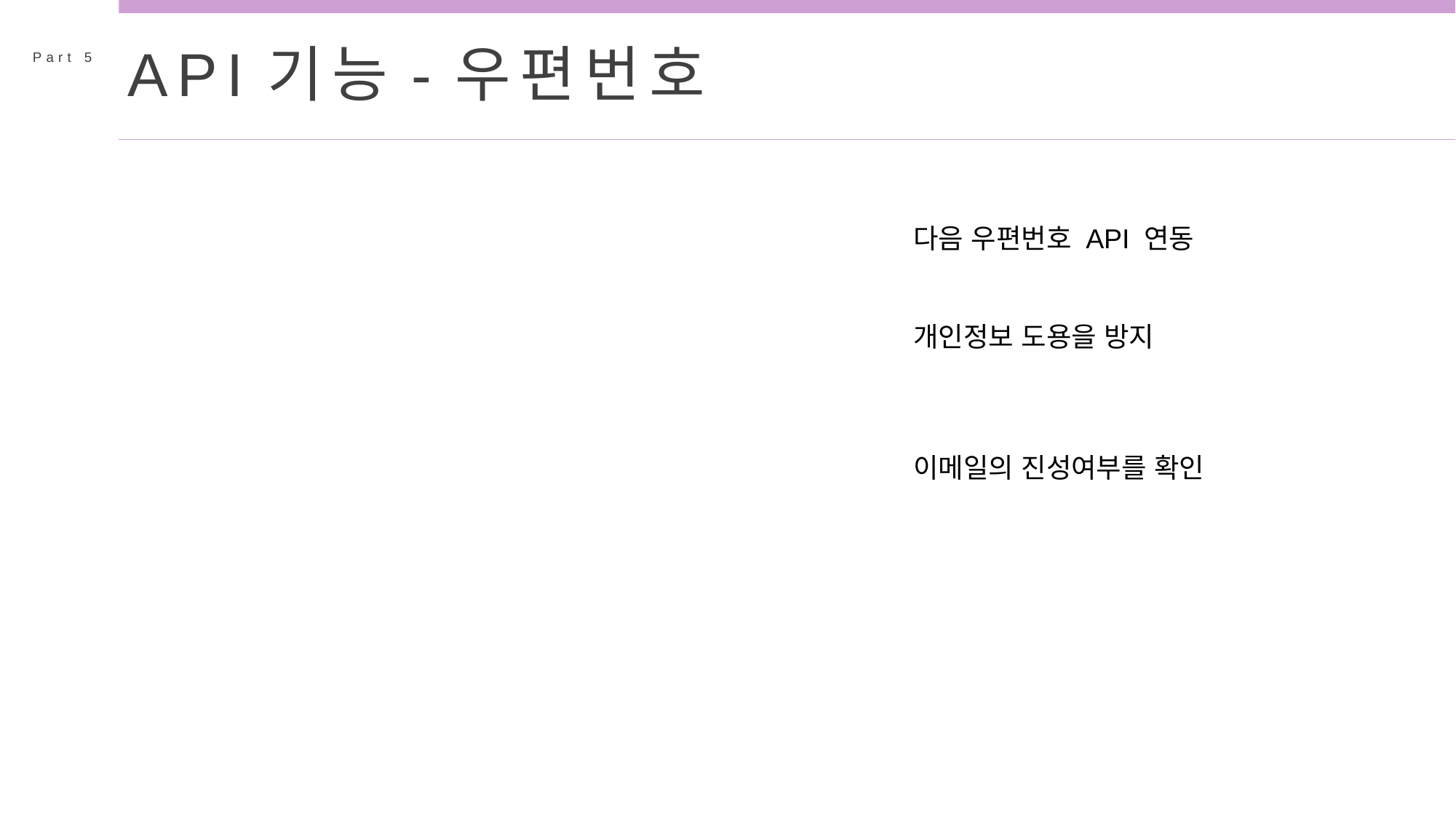

API기능-우편번호
Part 5
다음 우편번호 API 연동

개인정보 도용을 방지

이메일의 진성여부를 확인